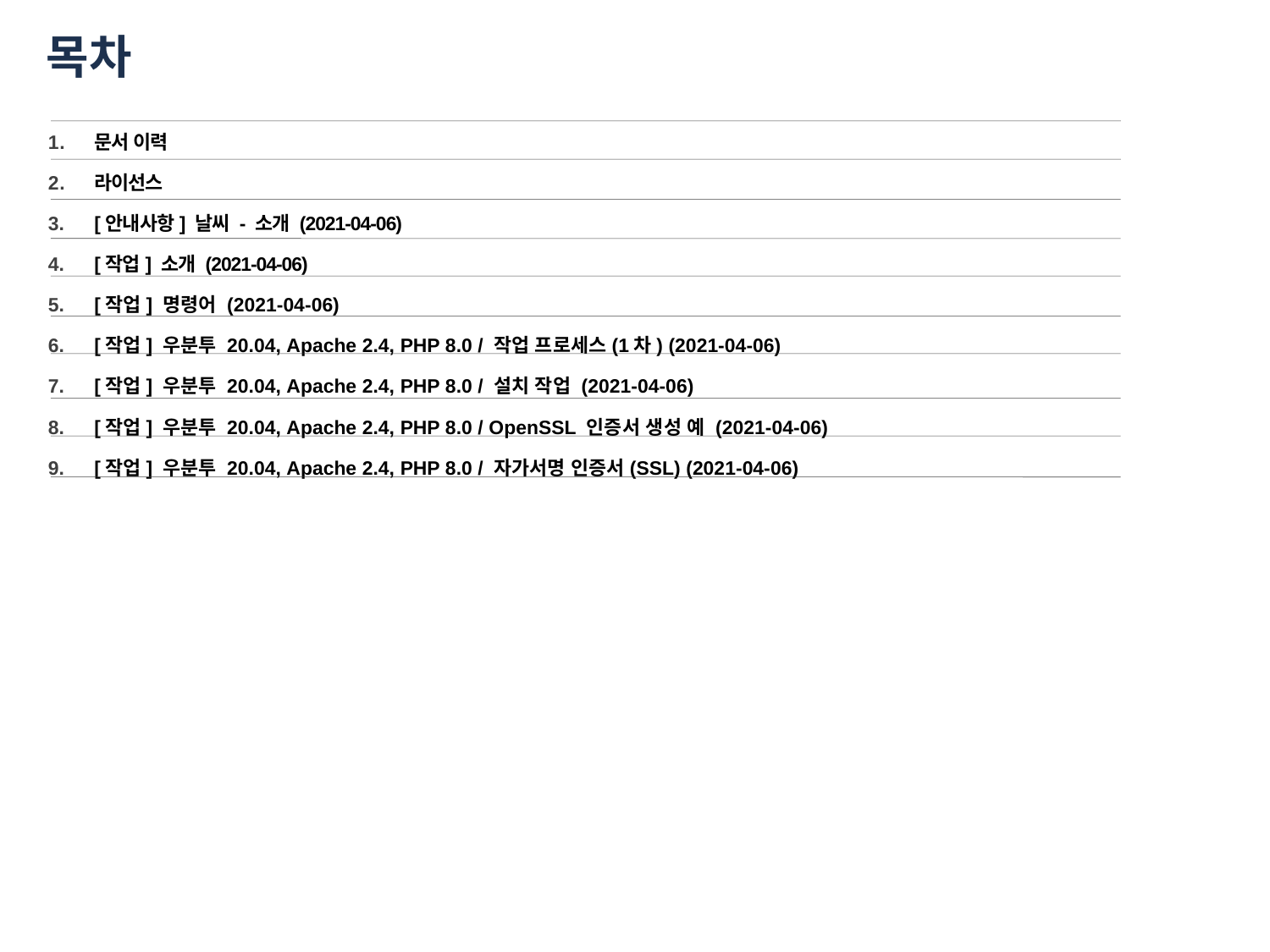

목차
문서 이력
라이선스
[안내사항] 날씨 - 소개 (2021-04-06)
[작업] 소개 (2021-04-06)
[작업] 명령어 (2021-04-06)
[작업] 우분투 20.04, Apache 2.4, PHP 8.0 / 작업 프로세스(1차) (2021-04-06)
[작업] 우분투 20.04, Apache 2.4, PHP 8.0 / 설치 작업 (2021-04-06)
[작업] 우분투 20.04, Apache 2.4, PHP 8.0 / OpenSSL 인증서 생성 예 (2021-04-06)
[작업] 우분투 20.04, Apache 2.4, PHP 8.0 / 자가서명 인증서(SSL) (2021-04-06)